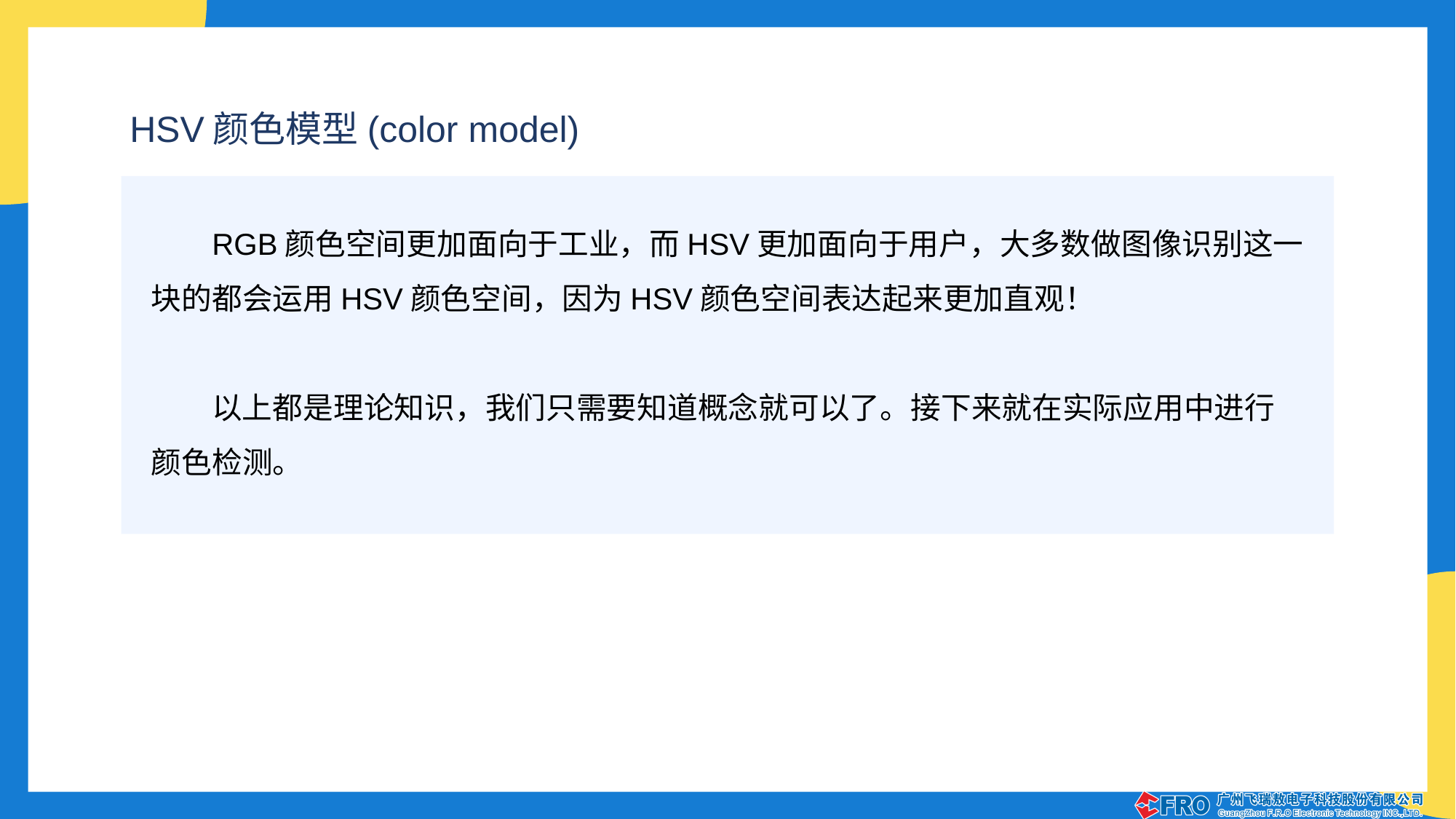

HSV颜色模型(color model)
RGB颜色空间更加面向于工业，而HSV更加面向于用户，大多数做图像识别这一块的都会运用HSV颜色空间，因为HSV颜色空间表达起来更加直观！

以上都是理论知识，我们只需要知道概念就可以了。接下来就在实际应用中进行颜色检测。